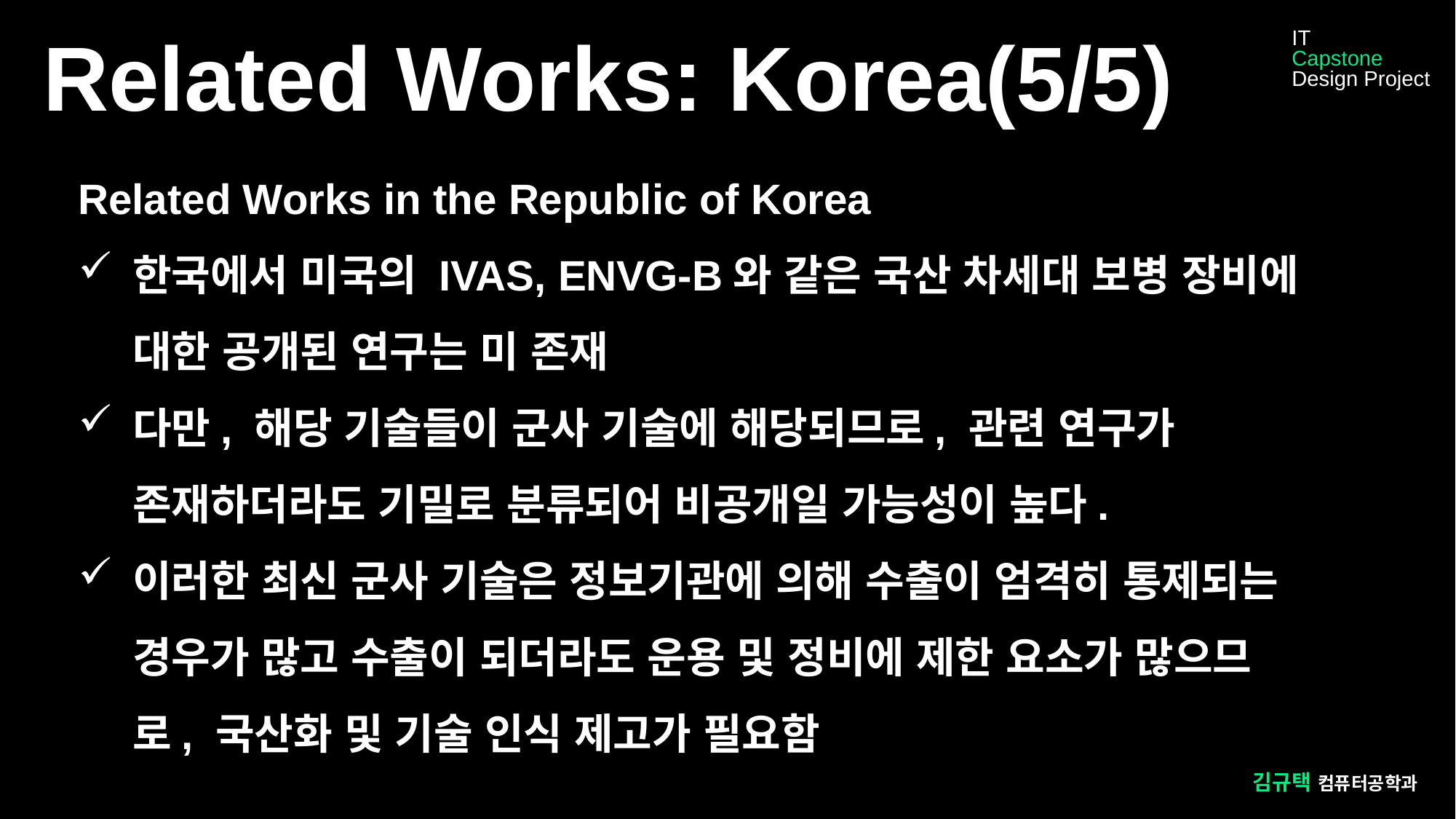

IT
Capstone
Design Project
Related Works: Korea(5/5)
Related Works in the Republic of Korea
한국에서 미국의 IVAS, ENVG-B와 같은 국산 차세대 보병 장비에 대한 공개된 연구는 미 존재
다만, 해당 기술들이 군사 기술에 해당되므로, 관련 연구가 존재하더라도 기밀로 분류되어 비공개일 가능성이 높다.
이러한 최신 군사 기술은 정보기관에 의해 수출이 엄격히 통제되는 경우가 많고 수출이 되더라도 운용 및 정비에 제한 요소가 많으므로, 국산화 및 기술 인식 제고가 필요함
김규택 컴퓨터공학과